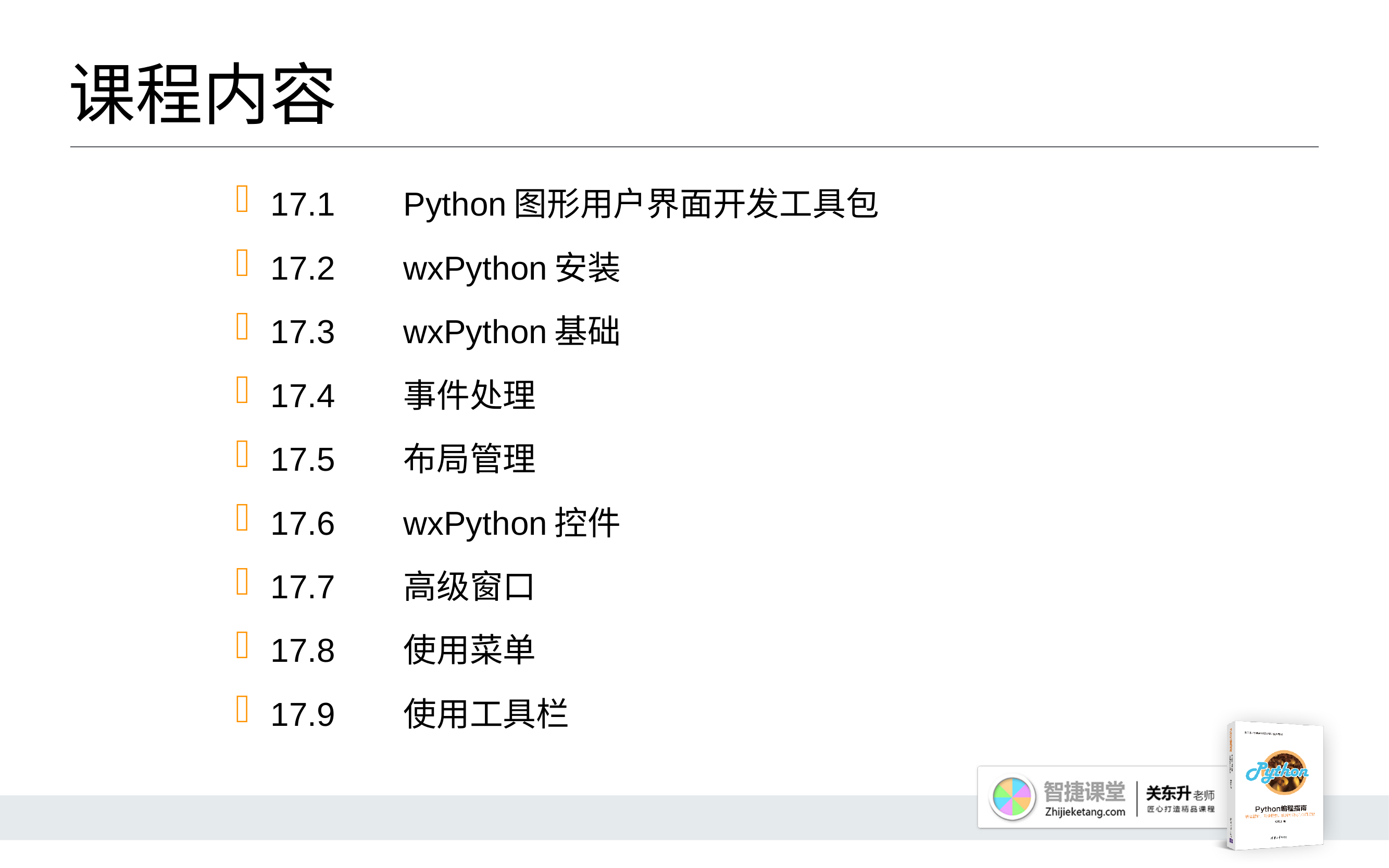

# 课程内容
17.1 	Python图形用户界面开发工具包
17.2 	wxPython安装
17.3 	wxPython基础
17.4 	事件处理
17.5 	布局管理
17.6 	wxPython控件
17.7 	高级窗口
17.8 	使用菜单
17.9 	使用工具栏